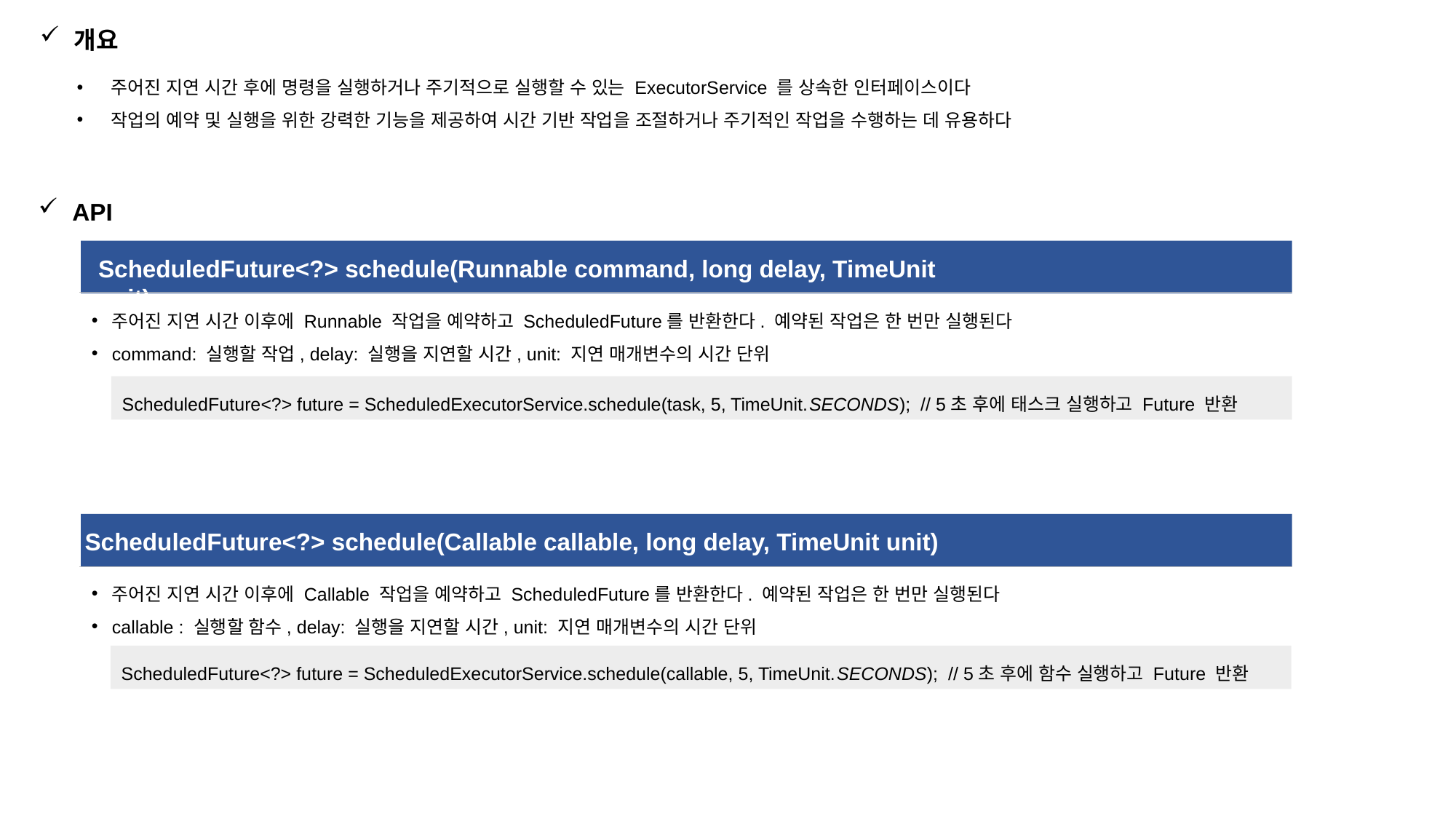

개요
주어진 지연 시간 후에 명령을 실행하거나 주기적으로 실행할 수 있는 ExecutorService 를 상속한 인터페이스이다
작업의 예약 및 실행을 위한 강력한 기능을 제공하여 시간 기반 작업을 조절하거나 주기적인 작업을 수행하는 데 유용하다
API

ScheduledFuture<?> schedule(Runnable command, long delay, TimeUnit unit)
주어진 지연 시간 이후에 Runnable 작업을 예약하고 ScheduledFuture를 반환한다. 예약된 작업은 한 번만 실행된다
command: 실행할 작업, delay: 실행을 지연할 시간, unit: 지연 매개변수의 시간 단위

ScheduledFuture<?> future = ScheduledExecutorService.schedule(task, 5, TimeUnit.SECONDS);  // 5초 후에 태스크 실행하고 Future 반환

ScheduledFuture<?> schedule(Callable callable, long delay, TimeUnit unit)
주어진 지연 시간 이후에 Callable 작업을 예약하고 ScheduledFuture를 반환한다. 예약된 작업은 한 번만 실행된다
callable : 실행할 함수, delay: 실행을 지연할 시간, unit: 지연 매개변수의 시간 단위
ScheduledFuture<?> future = ScheduledExecutorService.schedule(callable, 5, TimeUnit.SECONDS);  // 5초 후에 함수 실행하고 Future 반환